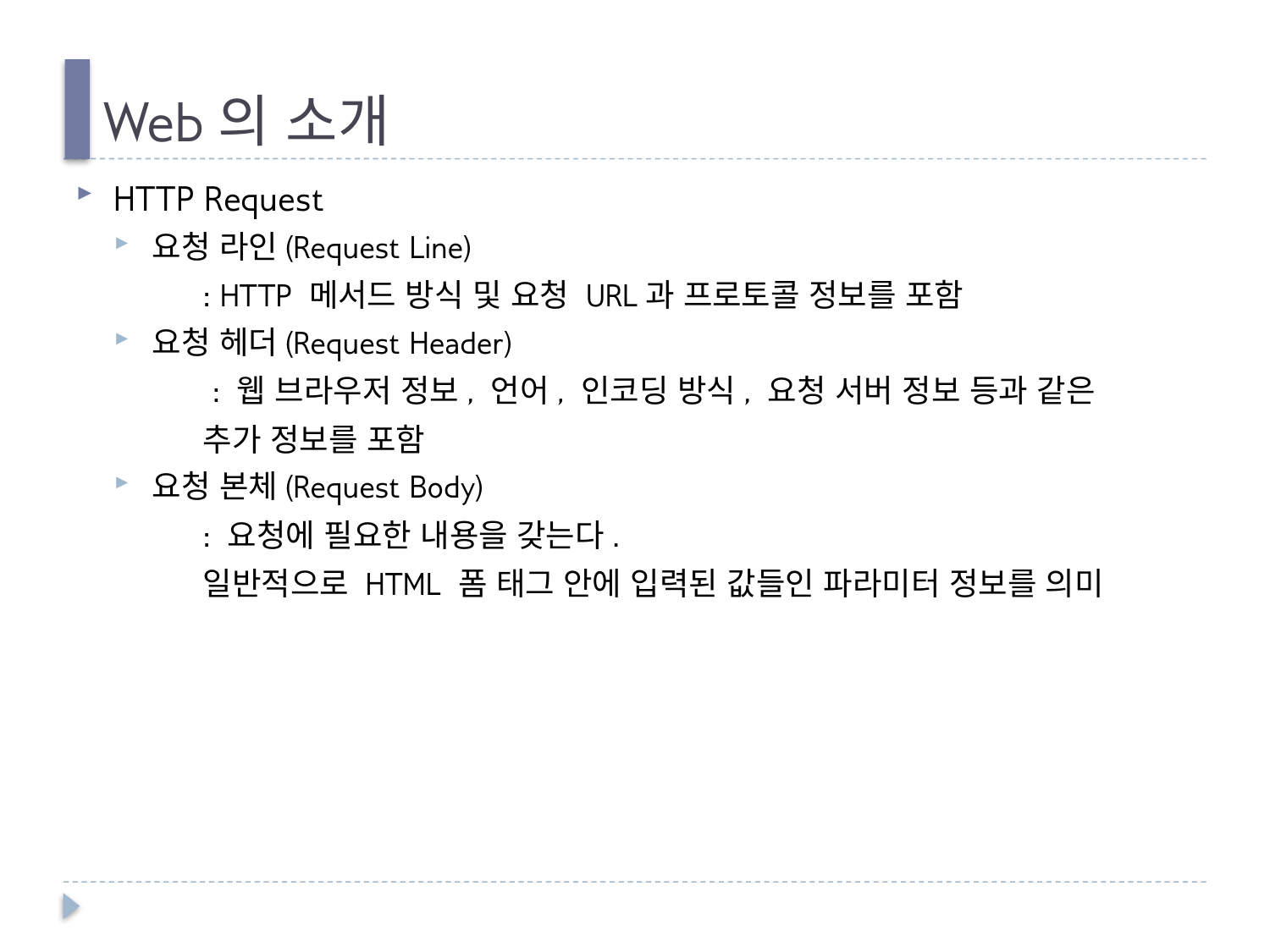

# Web의 소개
HTTP Request
요청 라인(Request Line)
   	: HTTP 메서드 방식 및 요청 URL과 프로토콜 정보를 포함
요청 헤더(Request Header)
  	 : 웹 브라우저 정보, 언어, 인코딩 방식, 요청 서버 정보 등과 같은
   	추가 정보를 포함
요청 본체(Request Body)
   	: 요청에 필요한 내용을 갖는다.
     	일반적으로 HTML 폼 태그 안에 입력된 값들인 파라미터 정보를 의미